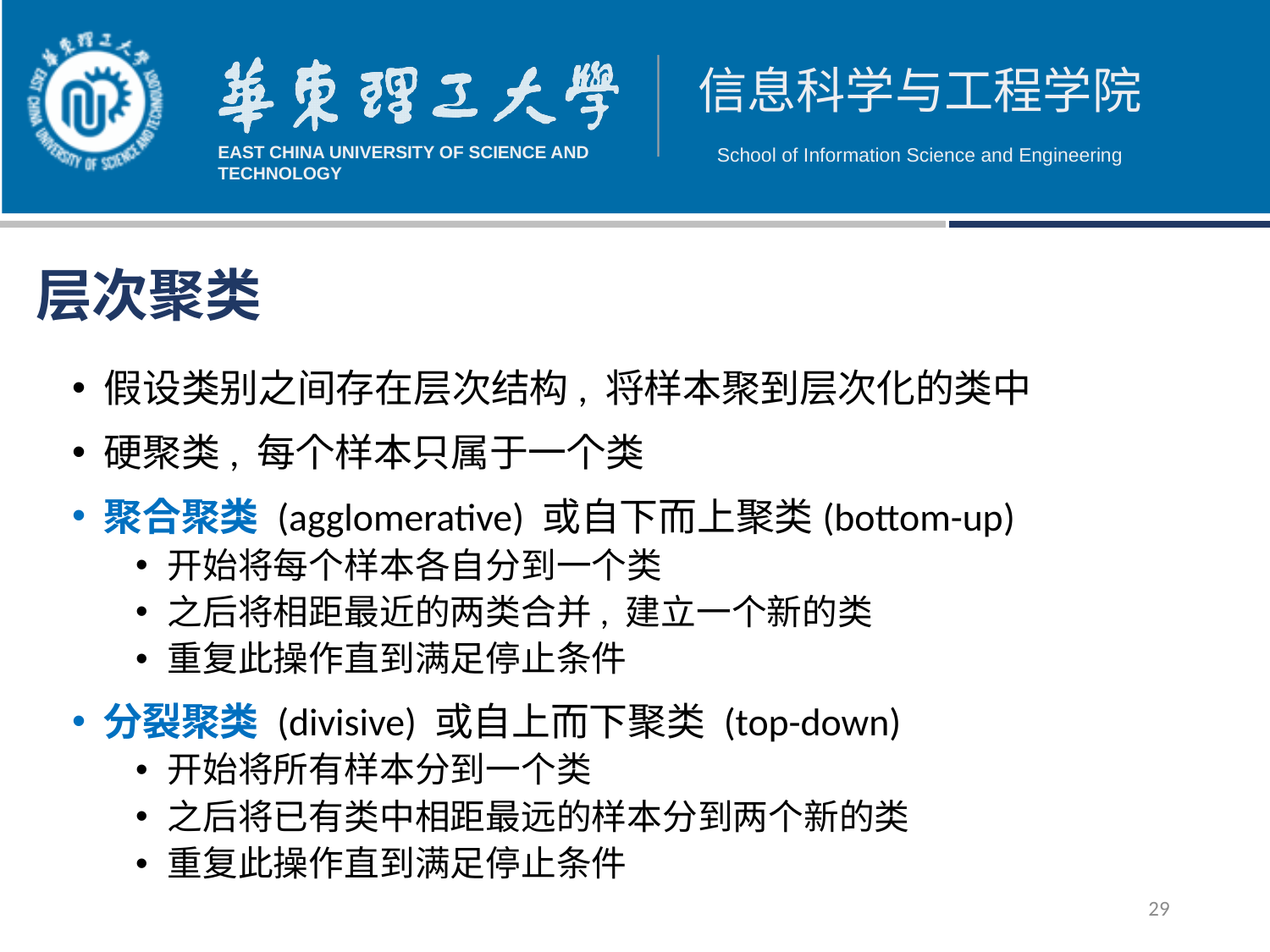

层次聚类
假设类别之间存在层次结构, 将样本聚到层次化的类中
硬聚类, 每个样本只属于一个类
聚合聚类 (agglomerative) 或自下而上聚类(bottom-up)
开始将每个样本各自分到一个类
之后将相距最近的两类合并, 建立一个新的类
重复此操作直到满足停止条件
分裂聚类 (divisive) 或自上而下聚类 (top-down)
开始将所有样本分到一个类
之后将已有类中相距最远的样本分到两个新的类
重复此操作直到满足停止条件
29